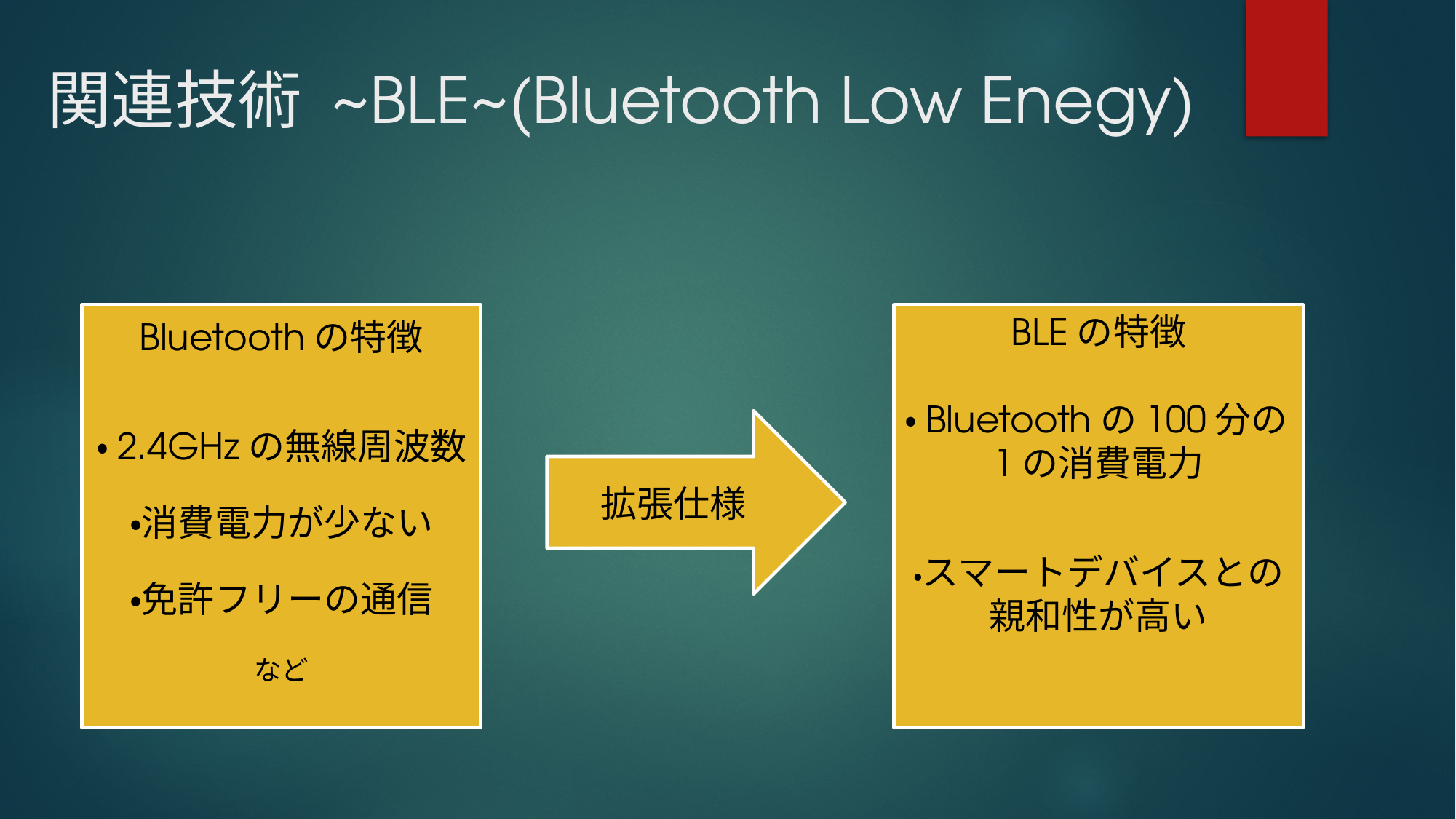

# 関連技術 ~BLE~(Bluetooth Low Enegy)

Bluetoothの特徴

・2.4GHzの無線周波数

・消費電力が少ない

・免許フリーの通信

など

BLEの特徴

・Bluetoothの100分の1の消費電力

・スマートデバイスとの親和性が高い

拡張仕様